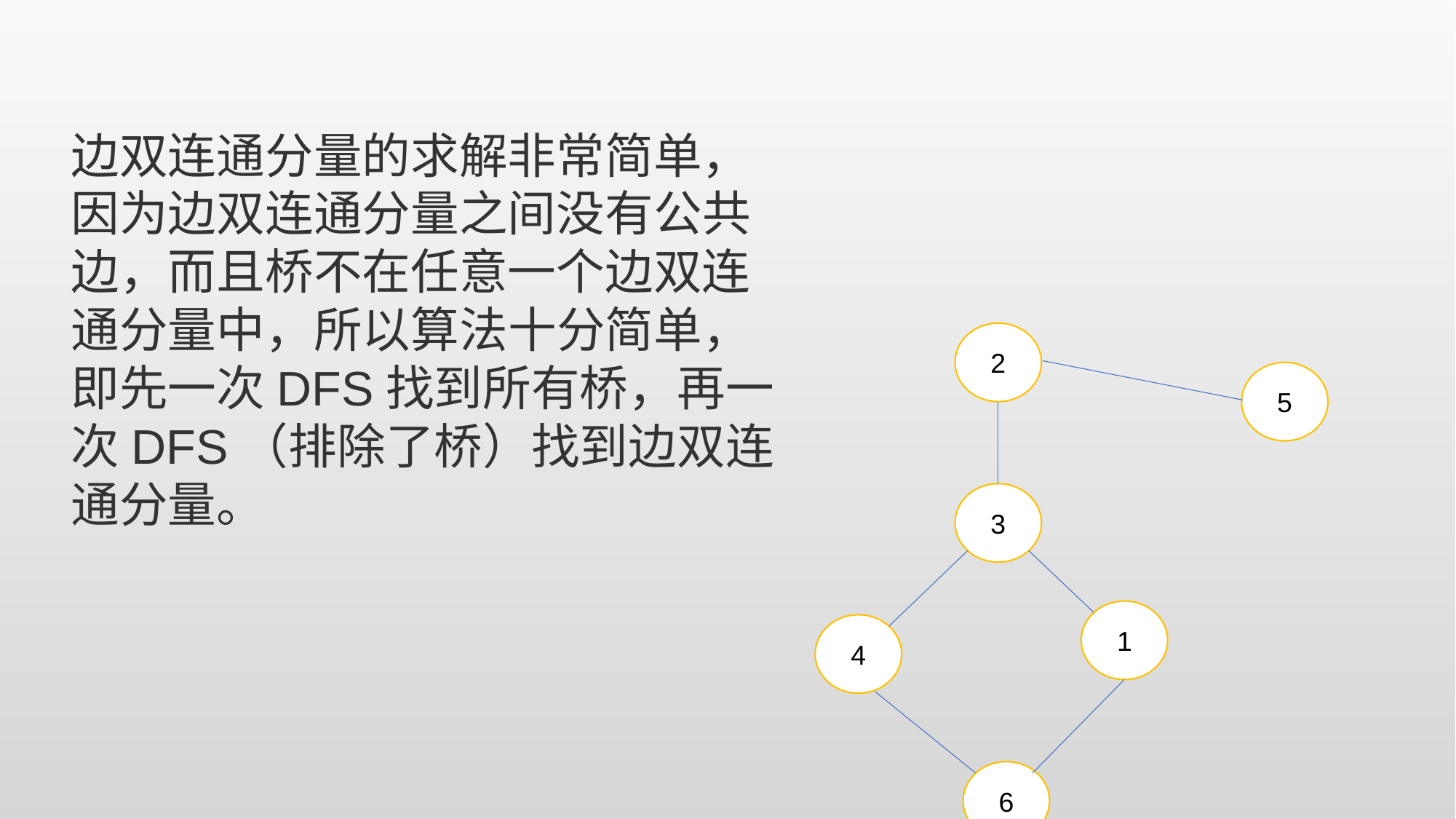

边双连通分量的求解非常简单，因为边双连通分量之间没有公共边，而且桥不在任意一个边双连通分量中，所以算法十分简单，即先一次DFS找到所有桥，再一次DFS（排除了桥）找到边双连通分量。
2
5
3
1
4
6